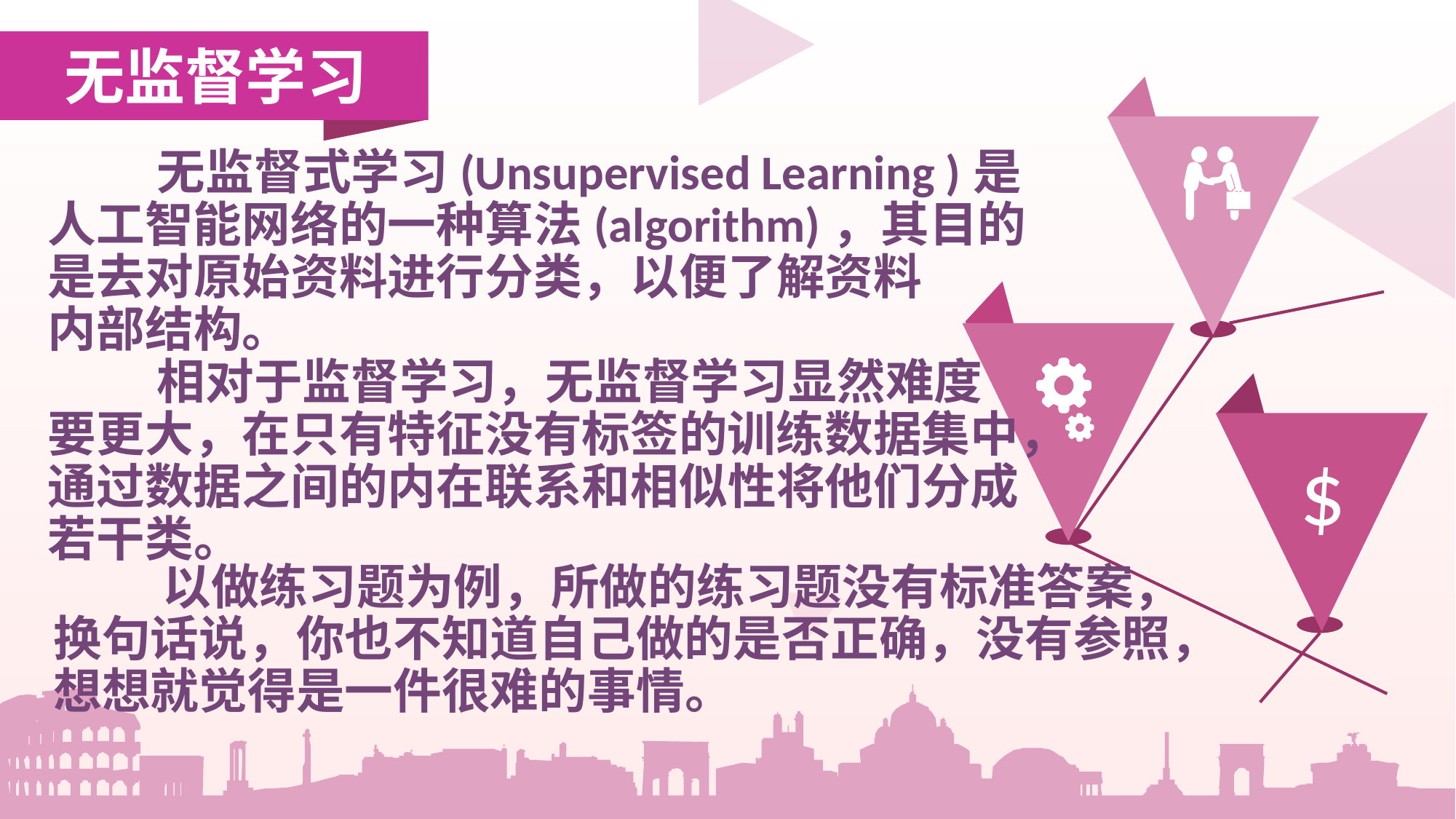

无监督学习

	无监督式学习(Unsupervised Learning )是
人工智能网络的一种算法(algorithm)，其目的
是去对原始资料进行分类，以便了解资料
内部结构。
	相对于监督学习，无监督学习显然难度
要更大，在只有特征没有标签的训练数据集中，通过数据之间的内在联系和相似性将他们分成若干类。

$

	以做练习题为例，所做的练习题没有标准答案，换句话说，你也不知道自己做的是否正确，没有参照，想想就觉得是一件很难的事情。